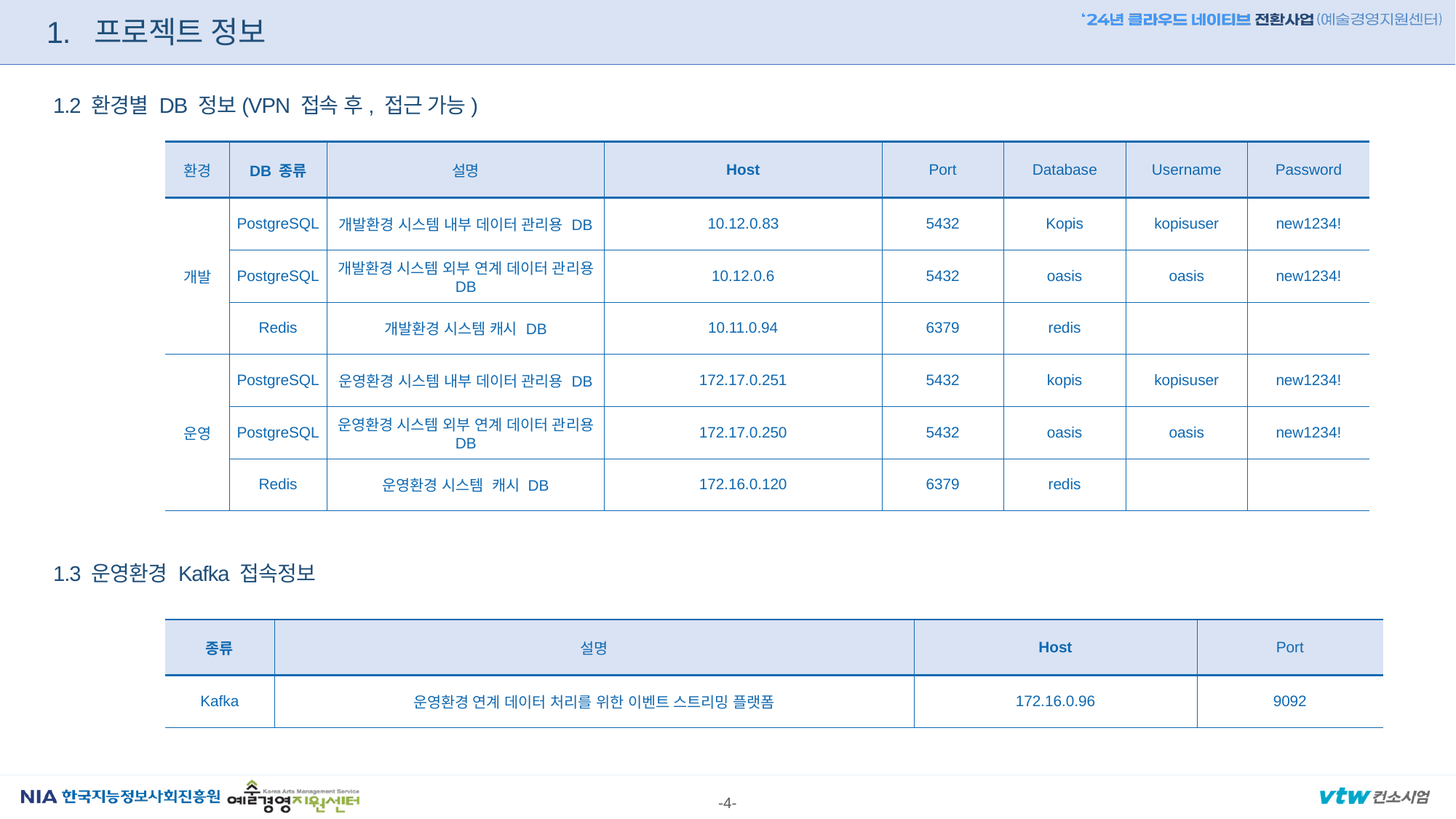

1.  프로젝트 정보
1.2 환경별 DB 정보(VPN 접속 후, 접근 가능)
| 환경 | DB 종류 | 설명 | Host | Port | Database | Username | Password |
| --- | --- | --- | --- | --- | --- | --- | --- |
| 개발 | PostgreSQL | 개발환경 시스템 내부 데이터 관리용 DB | 10.12.0.83 | 5432 | Kopis | kopisuser | new1234! |
|  | PostgreSQL | 개발환경 시스템 외부 연계 데이터 관리용 DB | 10.12.0.6 | 5432 | oasis | oasis | new1234! |
|  | Redis | 개발환경 시스템 캐시 DB | 10.11.0.94 | 6379 | redis |  |  |
| 운영 | PostgreSQL | 운영환경 시스템 내부 데이터 관리용 DB | 172.17.0.251 | 5432 | kopis | kopisuser | new1234! |
|  | PostgreSQL | 운영환경 시스템 외부 연계 데이터 관리용 DB | 172.17.0.250 | 5432 | oasis | oasis | new1234! |
|  | Redis | 운영환경 시스템 캐시 DB | 172.16.0.120 | 6379 | redis |  |  |
1.3 운영환경 Kafka 접속정보
| 종류 | 설명 | Host | Port |
| --- | --- | --- | --- |
| Kafka | 운영환경 연계 데이터 처리를 위한 이벤트 스트리밍 플랫폼 | 172.16.0.96 | 9092 |